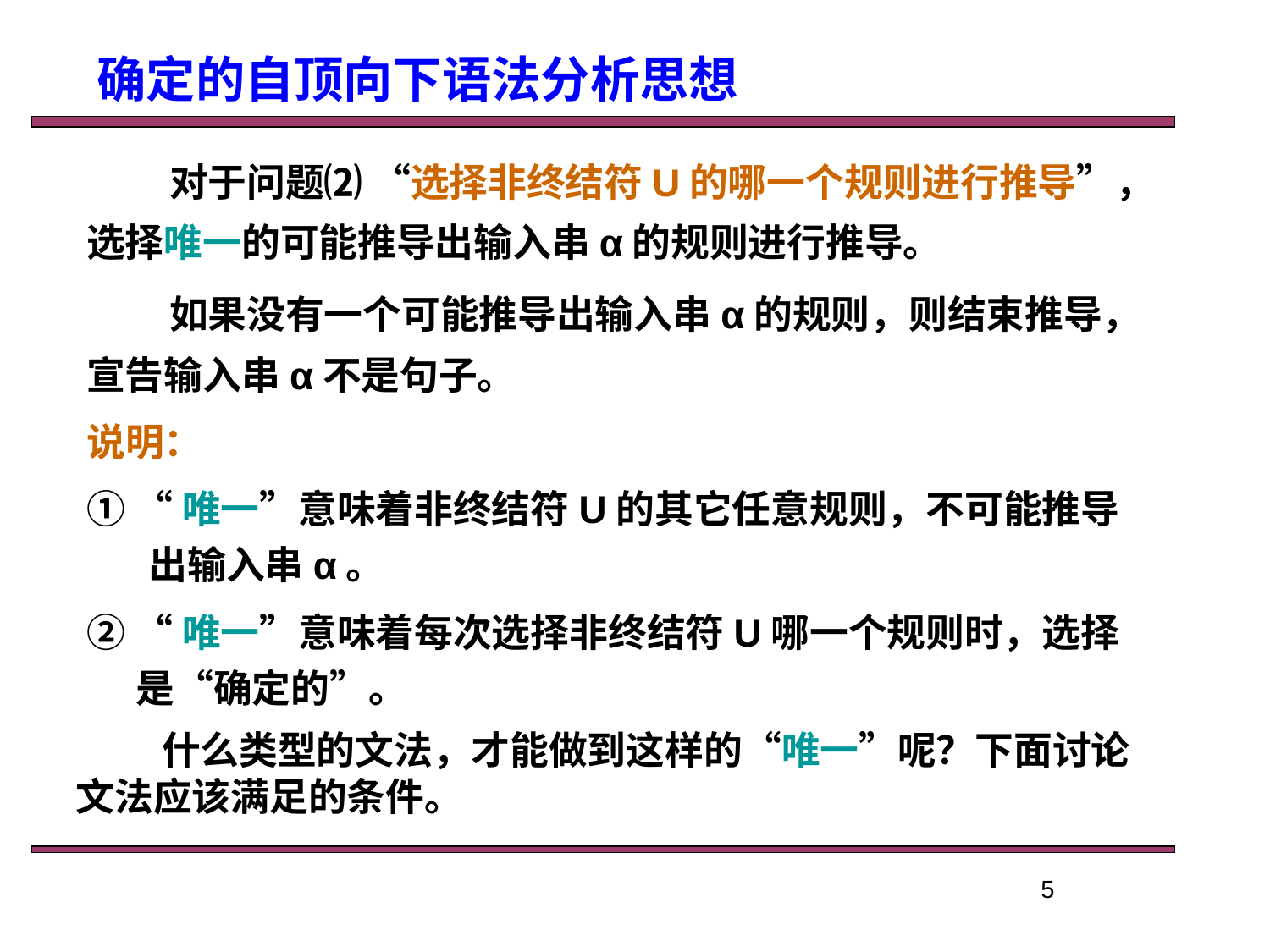

确定的自顶向下语法分析思想
对于问题⑵ “选择非终结符U的哪一个规则进行推导”，选择唯一的可能推导出输入串α的规则进行推导。
如果没有一个可能推导出输入串α的规则，则结束推导，宣告输入串α不是句子。
说明：
① “唯一”意味着非终结符U的其它任意规则，不可能推导出输入串α。
② “唯一”意味着每次选择非终结符U哪一个规则时，选择是“确定的”。
什么类型的文法，才能做到这样的“唯一”呢？下面讨论文法应该满足的条件。
5